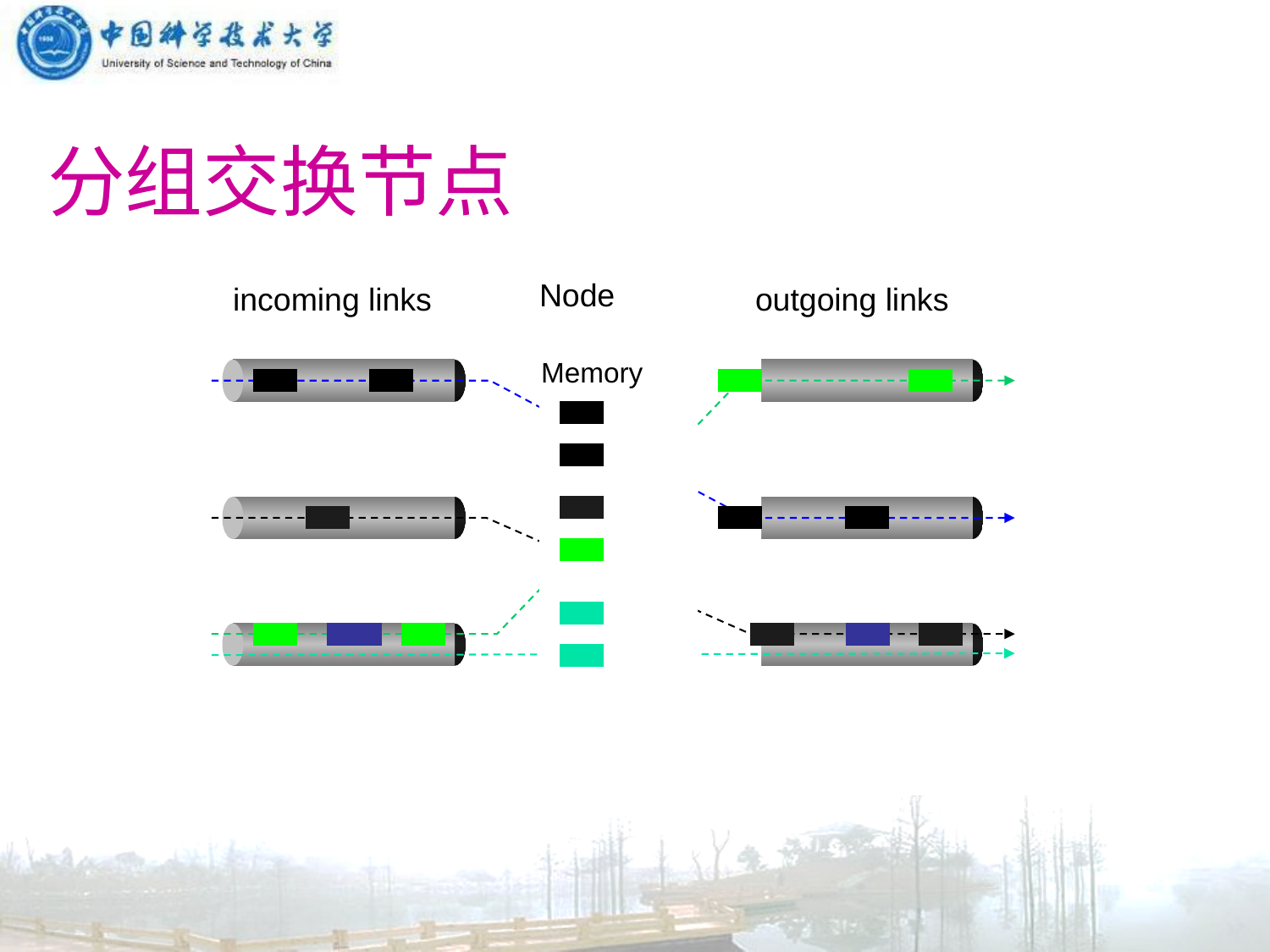

# 分组交换节点
Node
incoming links
outgoing links

Memory